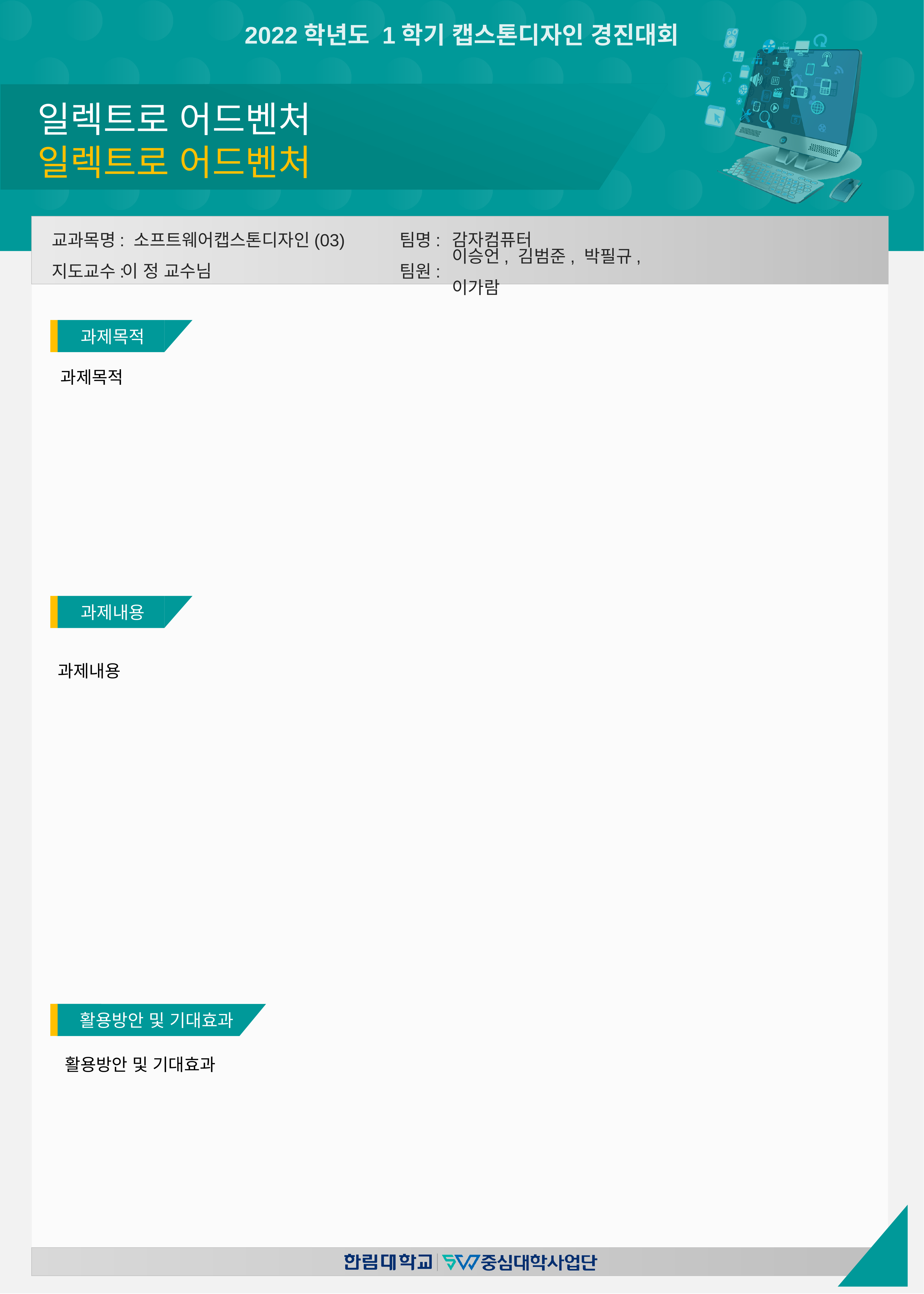

일렉트로 어드벤처
일렉트로 어드벤처
감자컴퓨터
이승언, 김범준, 박필규, 이가람
이 정 교수님

과제목적

과제목적

과제내용

과제내용

활용방안 및 기대효과
  활용방안 및 기대효과